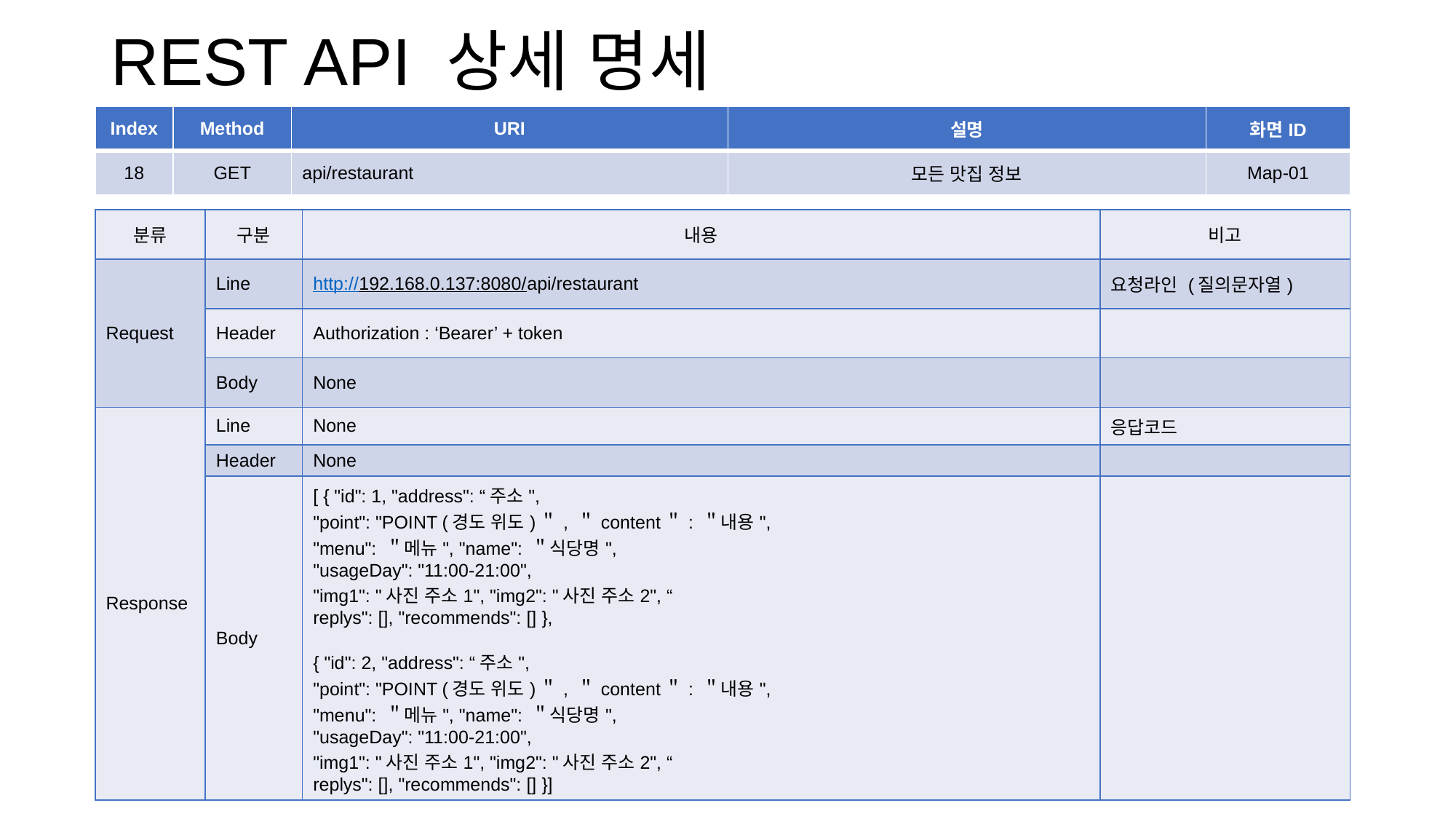

# REST API 상세 명세
| Index | Method | URI | 설명 | 화면ID |
| --- | --- | --- | --- | --- |
| 18 | GET | api/restaurant | 모든 맛집 정보 | Map-01 |
| 분류 | 구분 | 내용 | 비고 |
| --- | --- | --- | --- |
| Request | Line | http://192.168.0.137:8080/api/restaurant | 요청라인 (질의문자열) |
|  | Header | Authorization : ‘Bearer’ + token |  |
|  | Body | None |  |
| Response | Line | None | 응답코드 |
|  | Header | None |  |
|  | Body | [ { "id": 1, "address": “주소", "point": "POINT (경도 위도)＂, ＂content＂: ＂내용", "menu": ＂메뉴", "name": ＂식당명", "usageDay": "11:00-21:00", "img1": "사진 주소1", "img2": "사진 주소2", “ replys": [], "recommends": [] }, { "id": 2, "address": “주소", "point": "POINT (경도 위도)＂, ＂content＂: ＂내용", "menu": ＂메뉴", "name": ＂식당명", "usageDay": "11:00-21:00", "img1": "사진 주소1", "img2": "사진 주소2", “ replys": [], "recommends": [] }] |  |